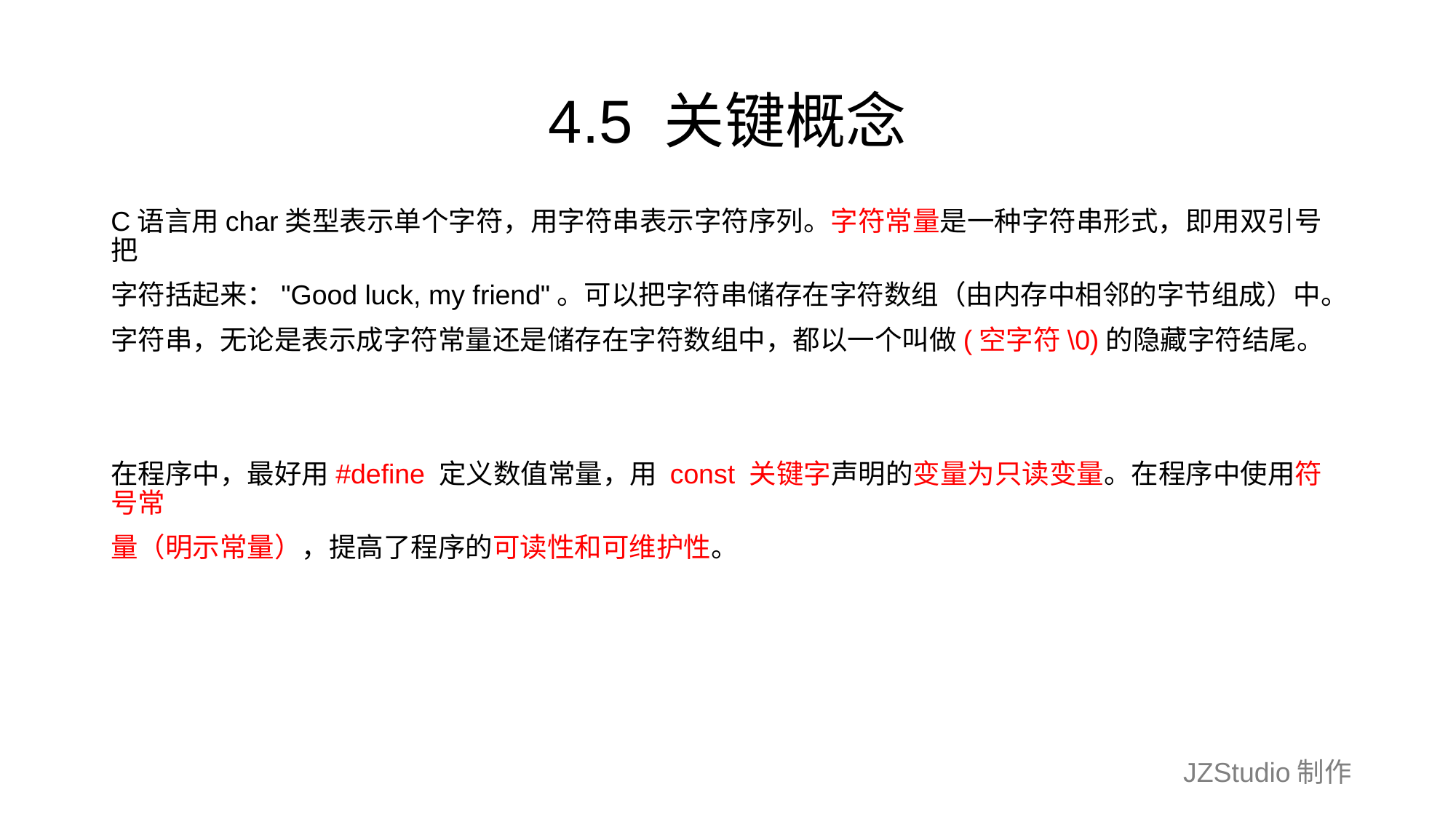

# 4.5 关键概念
C语言用char类型表示单个字符，用字符串表示字符序列。字符常量是一种字符串形式，即用双引号把
字符括起来："Good luck, my friend"。可以把字符串储存在字符数组（由内存中相邻的字节组成）中。
字符串，无论是表示成字符常量还是储存在字符数组中，都以一个叫做(空字符\0)的隐藏字符结尾。

在程序中，最好用#define 定义数值常量，用 const 关键字声明的变量为只读变量。在程序中使用符号常
量（明示常量），提高了程序的可读性和可维护性。